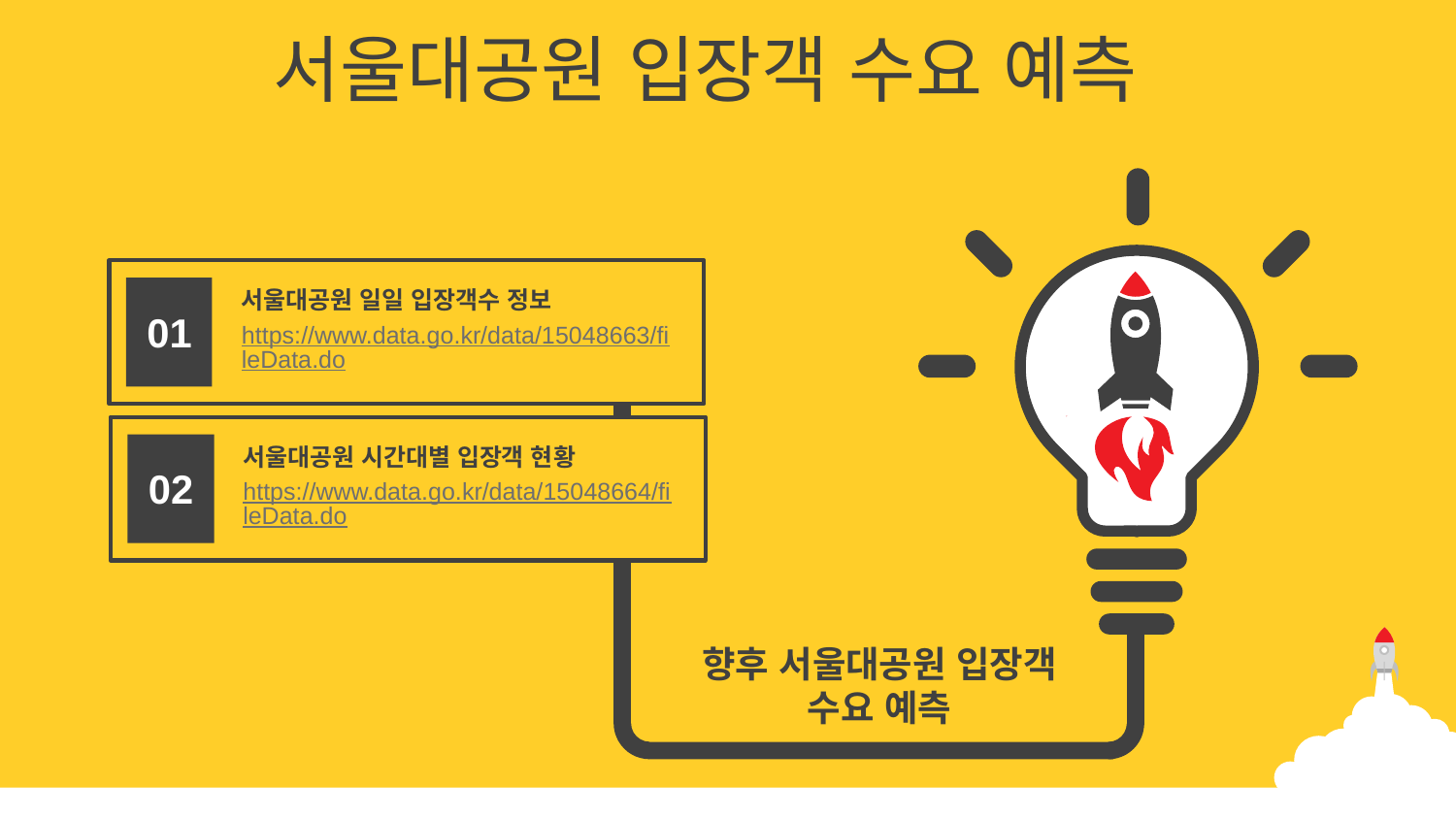

서울대공원 입장객 수요 예측

서울대공원 일일 입장객수 정보
https://www.data.go.kr/data/15048663/fileData.do

01

서울대공원 시간대별 입장객 현황
https://www.data.go.kr/data/15048664/fileData.do

02
향후 서울대공원 입장객 수요 예측